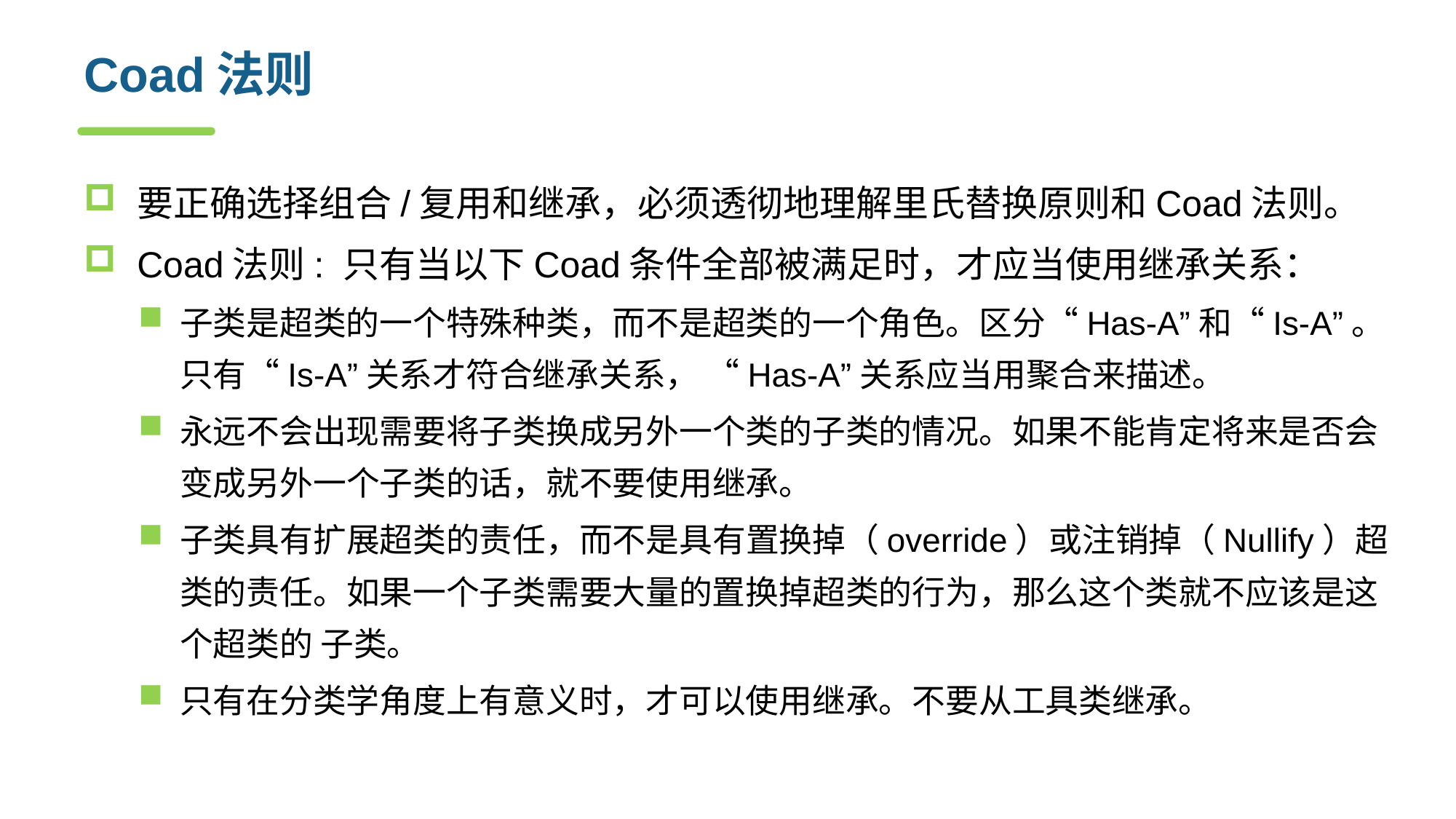

# Coad法则
要正确选择组合/复用和继承，必须透彻地理解里氏替换原则和Coad法则。
Coad法则: 只有当以下Coad条件全部被满足时，才应当使用继承关系：
子类是超类的一个特殊种类，而不是超类的一个角色。区分“Has-A”和“Is-A”。只有“Is-A”关系才符合继承关系， “Has-A”关系应当用聚合来描述。
永远不会出现需要将子类换成另外一个类的子类的情况。如果不能肯定将来是否会变成另外一个子类的话，就不要使用继承。
子类具有扩展超类的责任，而不是具有置换掉（override）或注销掉（Nullify）超类的责任。如果一个子类需要大量的置换掉超类的行为，那么这个类就不应该是这个超类的 子类。
只有在分类学角度上有意义时，才可以使用继承。不要从工具类继承。
27